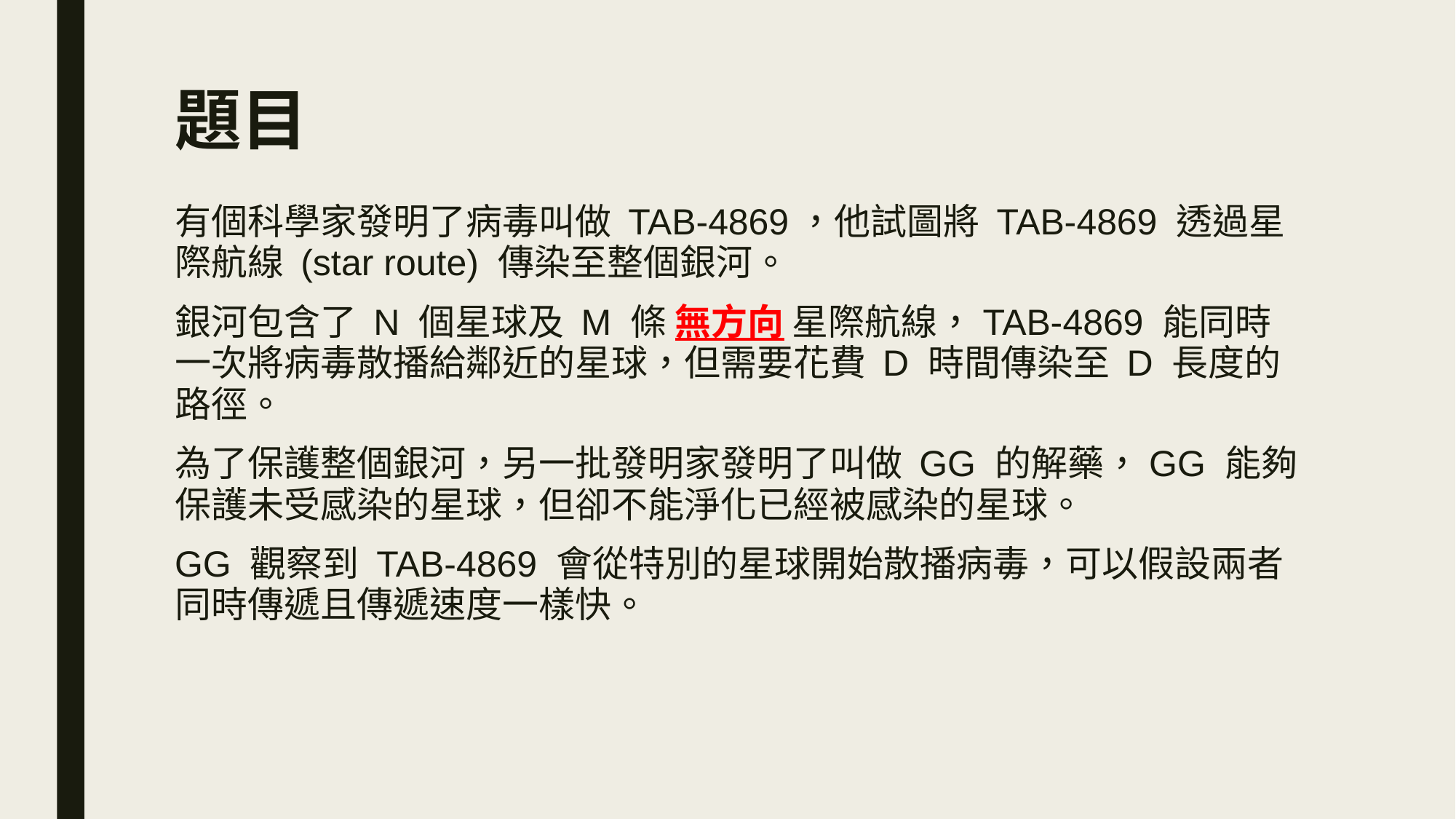

# 題目
有個科學家發明了病毒叫做 TAB-4869，他試圖將 TAB-4869 透過星際航線 (star route) 傳染至整個銀河。
銀河包含了 N 個星球及 M 條 無方向 星際航線，TAB-4869 能同時一次將病毒散播給鄰近的星球，但需要花費 D 時間傳染至 D 長度的路徑。
為了保護整個銀河，另一批發明家發明了叫做 GG 的解藥，GG 能夠保護未受感染的星球，但卻不能淨化已經被感染的星球。
GG 觀察到 TAB-4869 會從特別的星球開始散播病毒，可以假設兩者同時傳遞且傳遞速度一樣快。